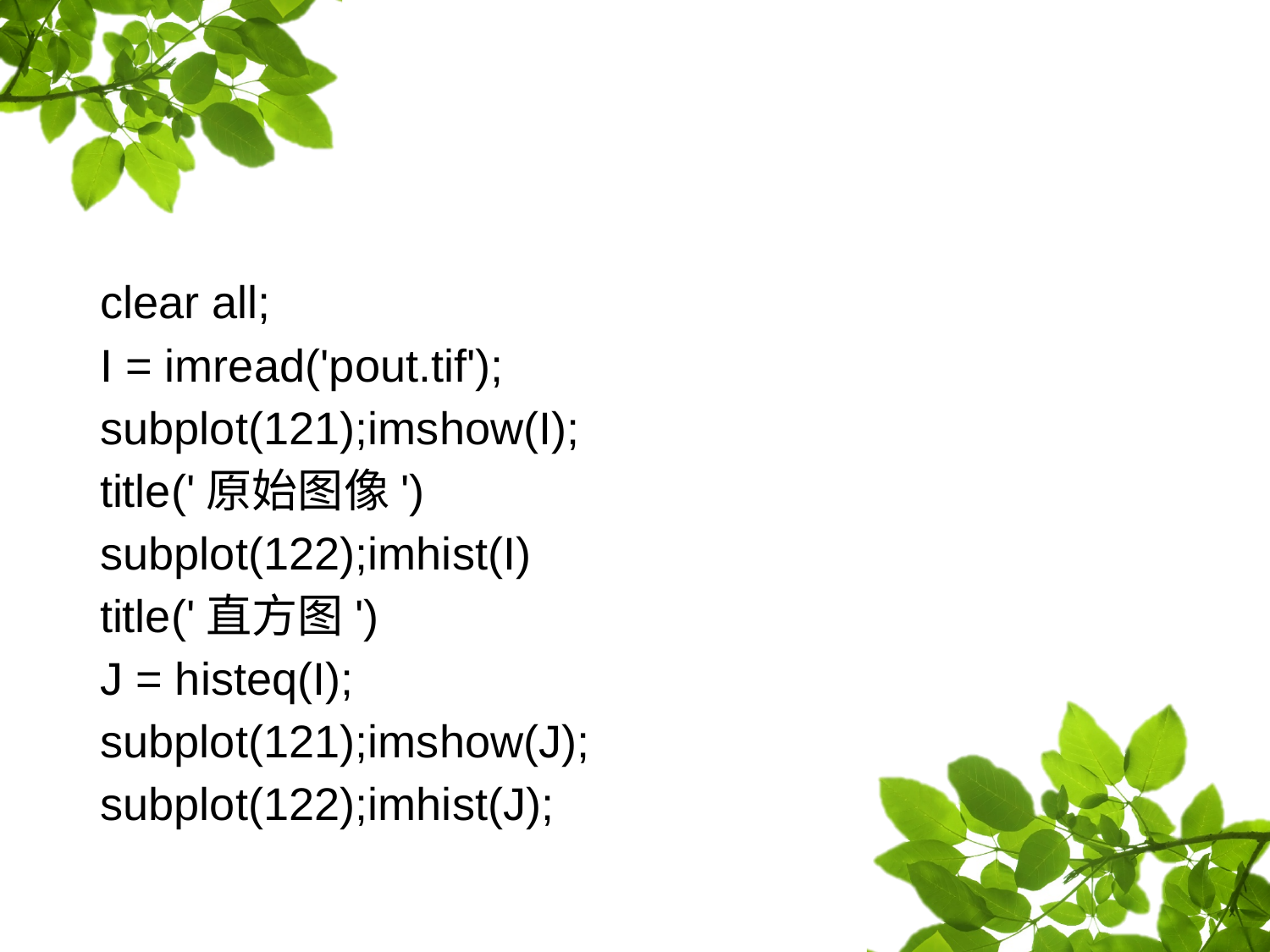

#
clear all;
I = imread('pout.tif');
subplot(121);imshow(I);
title('原始图像')
subplot(122);imhist(I)
title('直方图')
J = histeq(I);
subplot(121);imshow(J);
subplot(122);imhist(J);